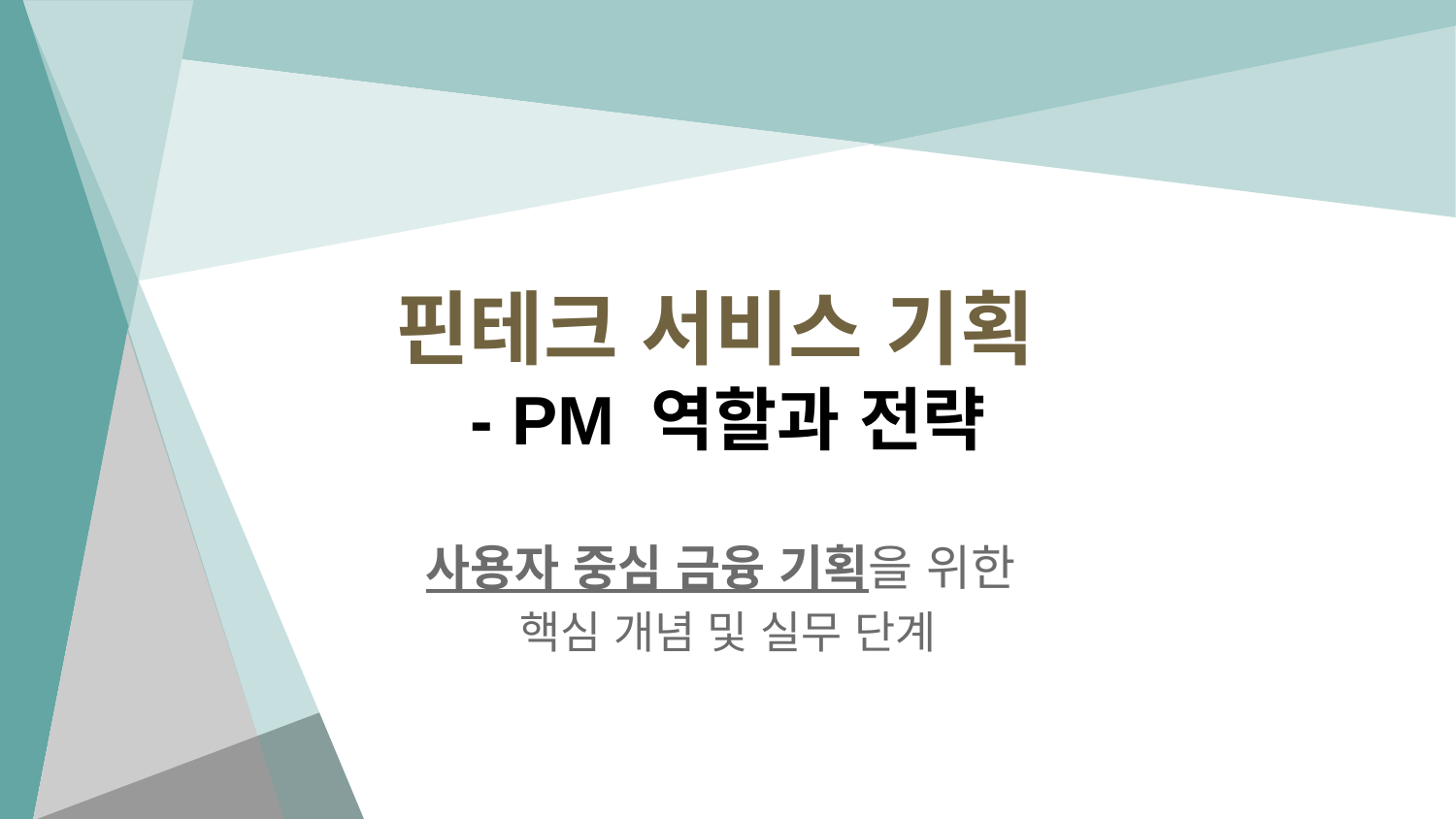

# 핀테크 서비스 기획 - PM 역할과 전략
사용자 중심 금융 기획을 위한
핵심 개념 및 실무 단계